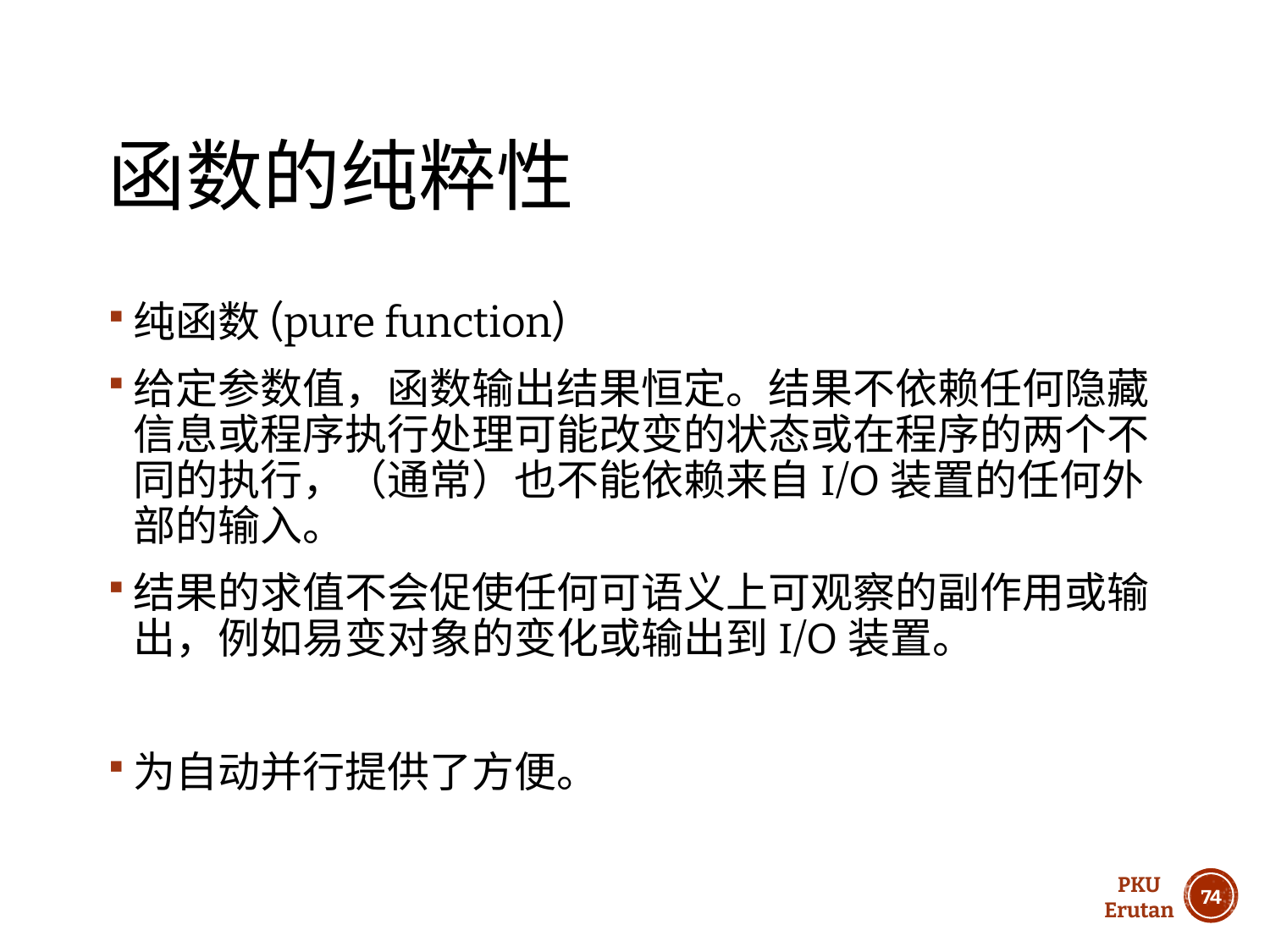

# 函数的纯粹性
纯函数(pure function)
给定参数值，函数输出结果恒定。结果不依赖任何隐藏信息或程序执行处理可能改变的状态或在程序的两个不同的执行，（通常）也不能依赖来自I/O装置的任何外部的输入。
结果的求值不会促使任何可语义上可观察的副作用或输出，例如易变对象的变化或输出到I/O装置。

为自动并行提供了方便。
PKU
Erutan
74